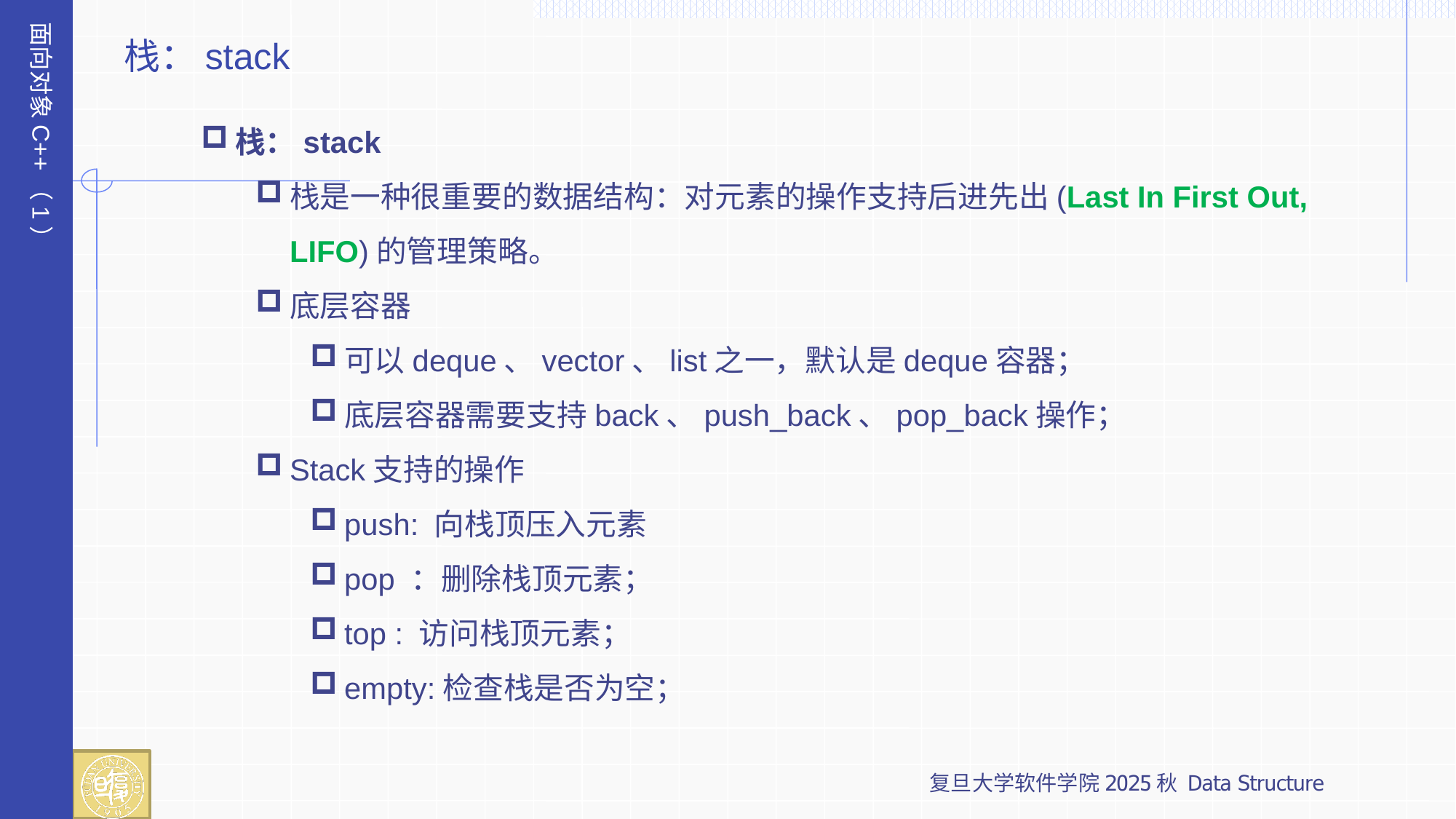

面向对象C++（1）
栈：stack
栈：stack
栈是一种很重要的数据结构：对元素的操作支持后进先出(Last In First Out, LIFO)的管理策略。
底层容器
可以deque、vector、list之一，默认是deque容器；
底层容器需要支持back、push_back、pop_back操作；
Stack支持的操作
push: 向栈顶压入元素
pop ：删除栈顶元素；
top : 访问栈顶元素；
empty:检查栈是否为空；